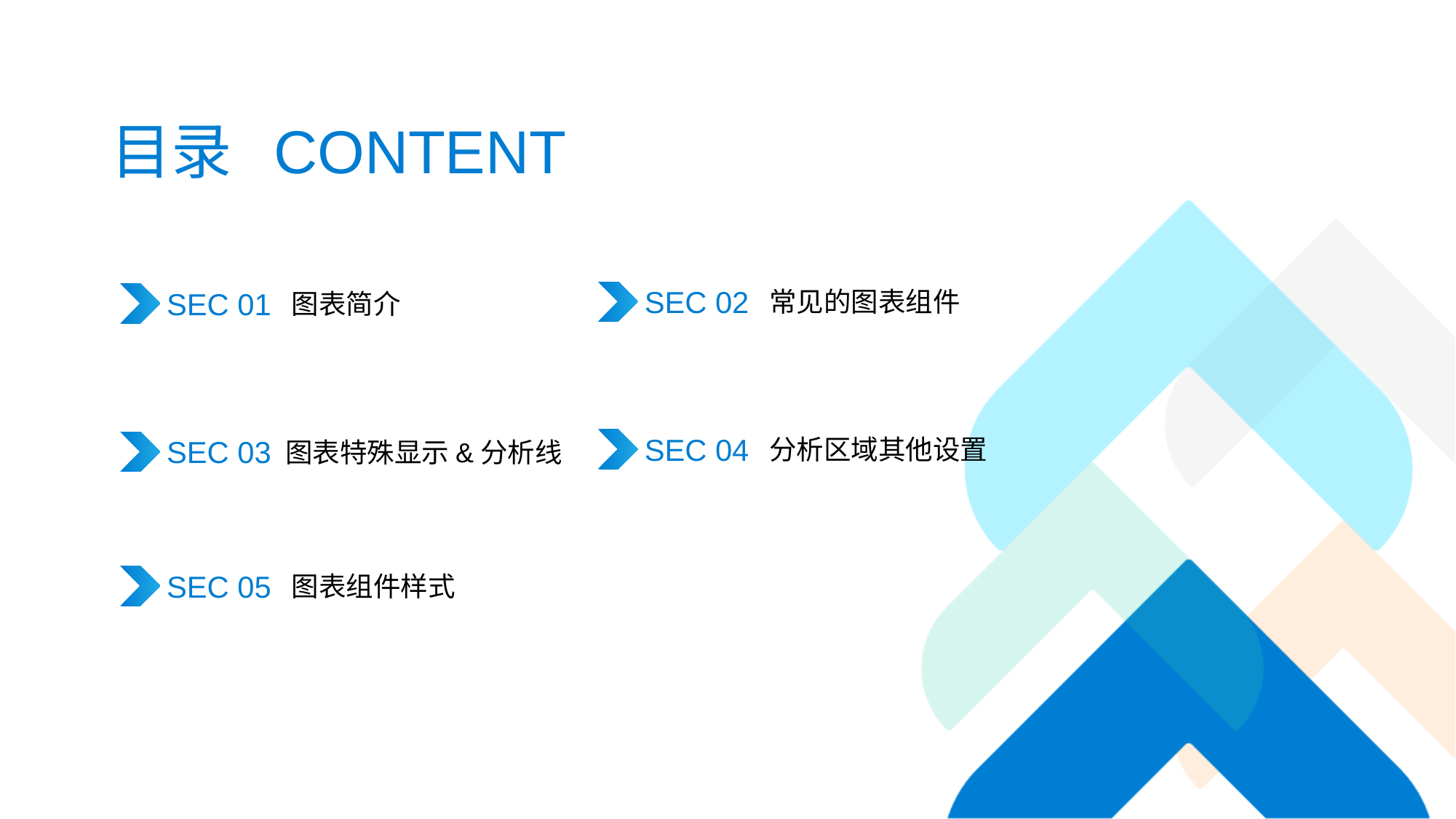

# 目录  CONTENT
SEC 02
常见的图表组件

SEC 01
图表简介

SEC 04
分析区域其他设置

SEC 03
图表特殊显示&分析线

SEC 05
图表组件样式